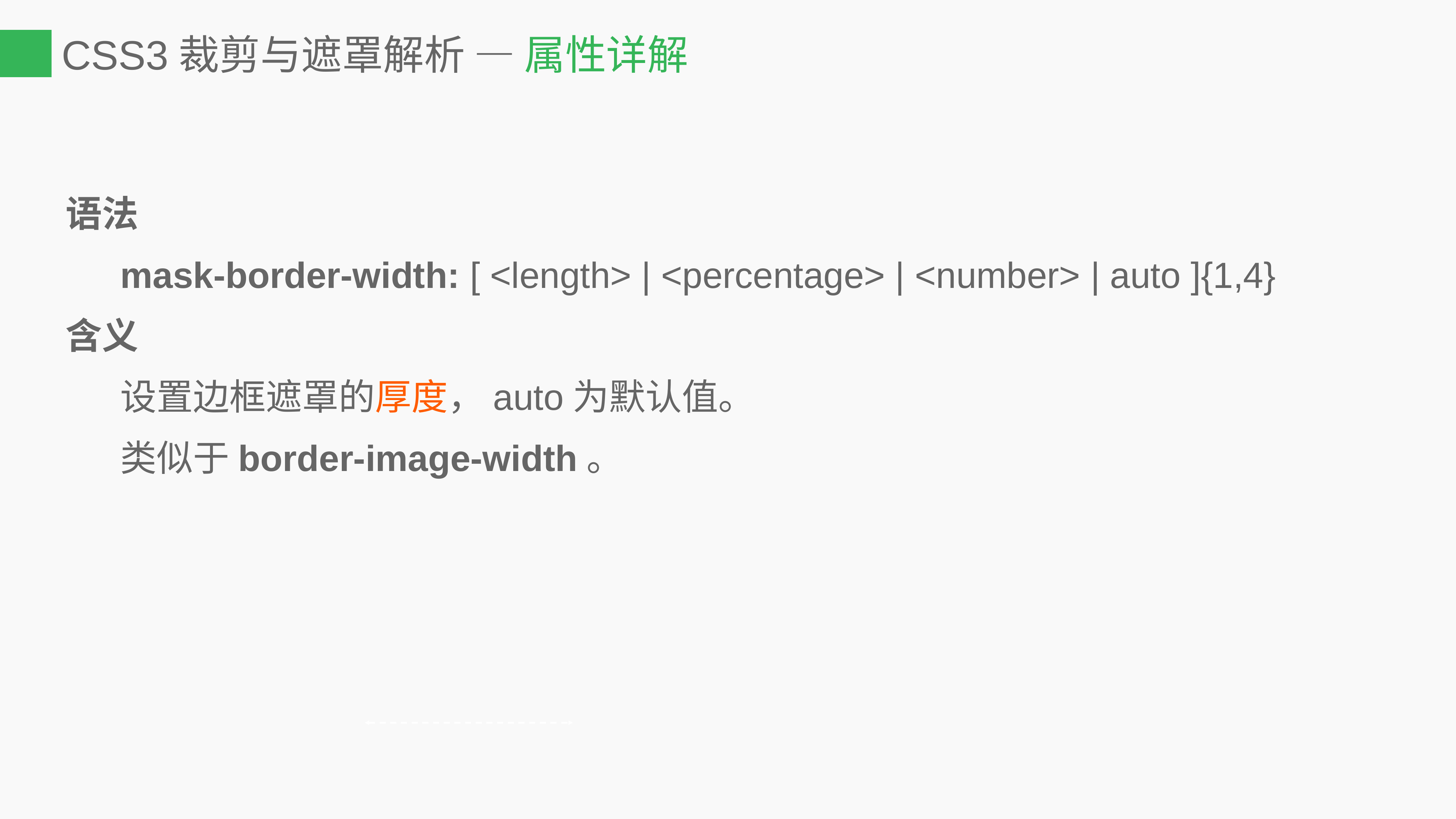

# CSS3裁剪与遮罩解析 — 属性详解
语法
	mask-border-width: [ <length> | <percentage> | <number> | auto ]{1,4}
含义
	设置边框遮罩的厚度，auto为默认值。
	类似于border-image-width。